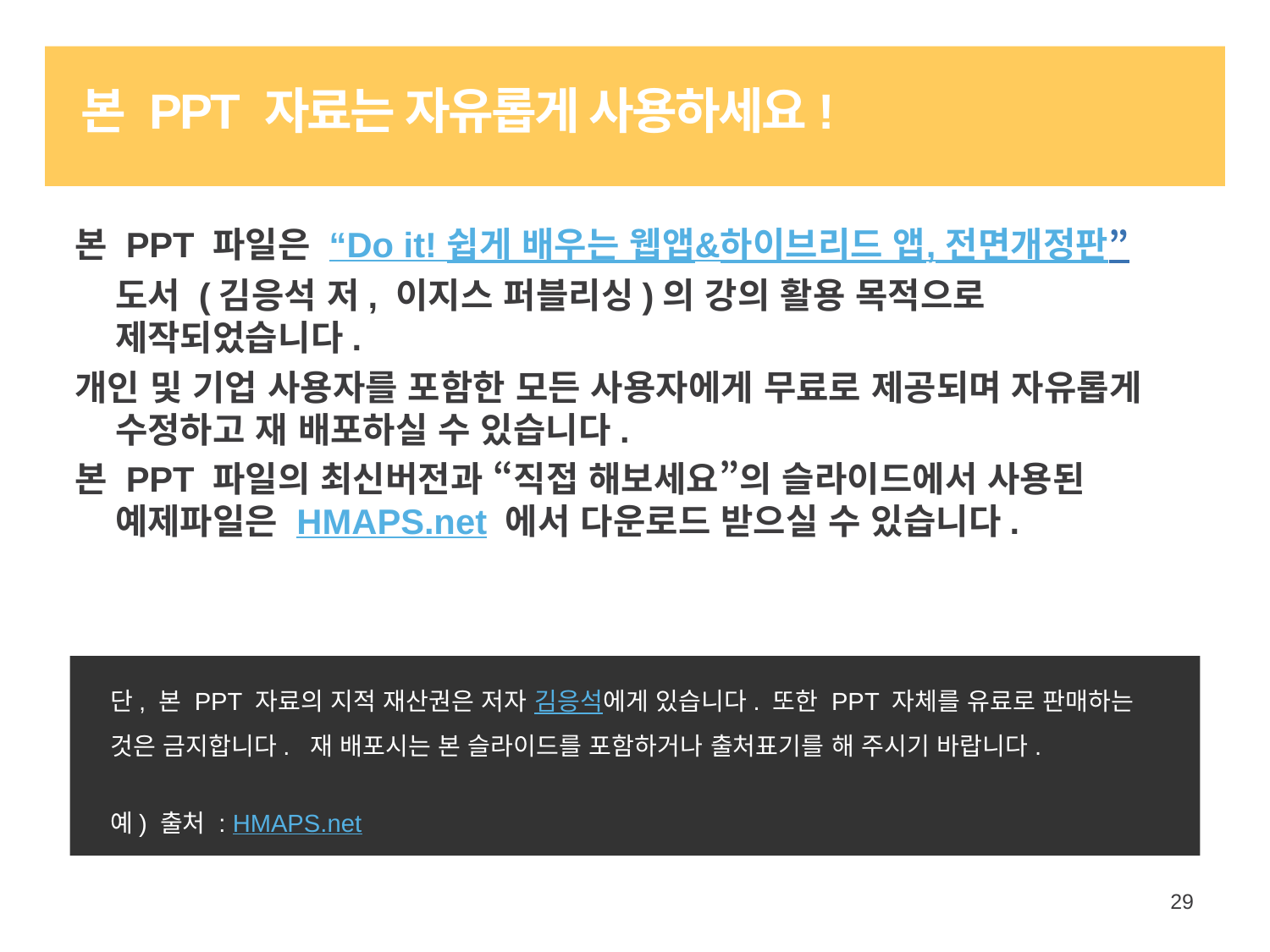

# 본 PPT 자료는 자유롭게 사용하세요!
본 PPT 파일은 “Do it! 쉽게 배우는 웹앱&하이브리드 앱, 전면개정판” 도서 (김응석 저, 이지스 퍼블리싱)의 강의 활용 목적으로 제작되었습니다.
개인 및 기업 사용자를 포함한 모든 사용자에게 무료로 제공되며 자유롭게 수정하고 재 배포하실 수 있습니다.
본 PPT 파일의 최신버전과 “직접 해보세요”의 슬라이드에서 사용된 예제파일은 HMAPS.net 에서 다운로드 받으실 수 있습니다.
단, 본 PPT 자료의 지적 재산권은 저자 김응석에게 있습니다. 또한 PPT 자체를 유료로 판매하는 것은 금지합니다.  재 배포시는 본 슬라이드를 포함하거나 출처표기를 해 주시기 바랍니다.

예) 출처 : HMAPS.net
29